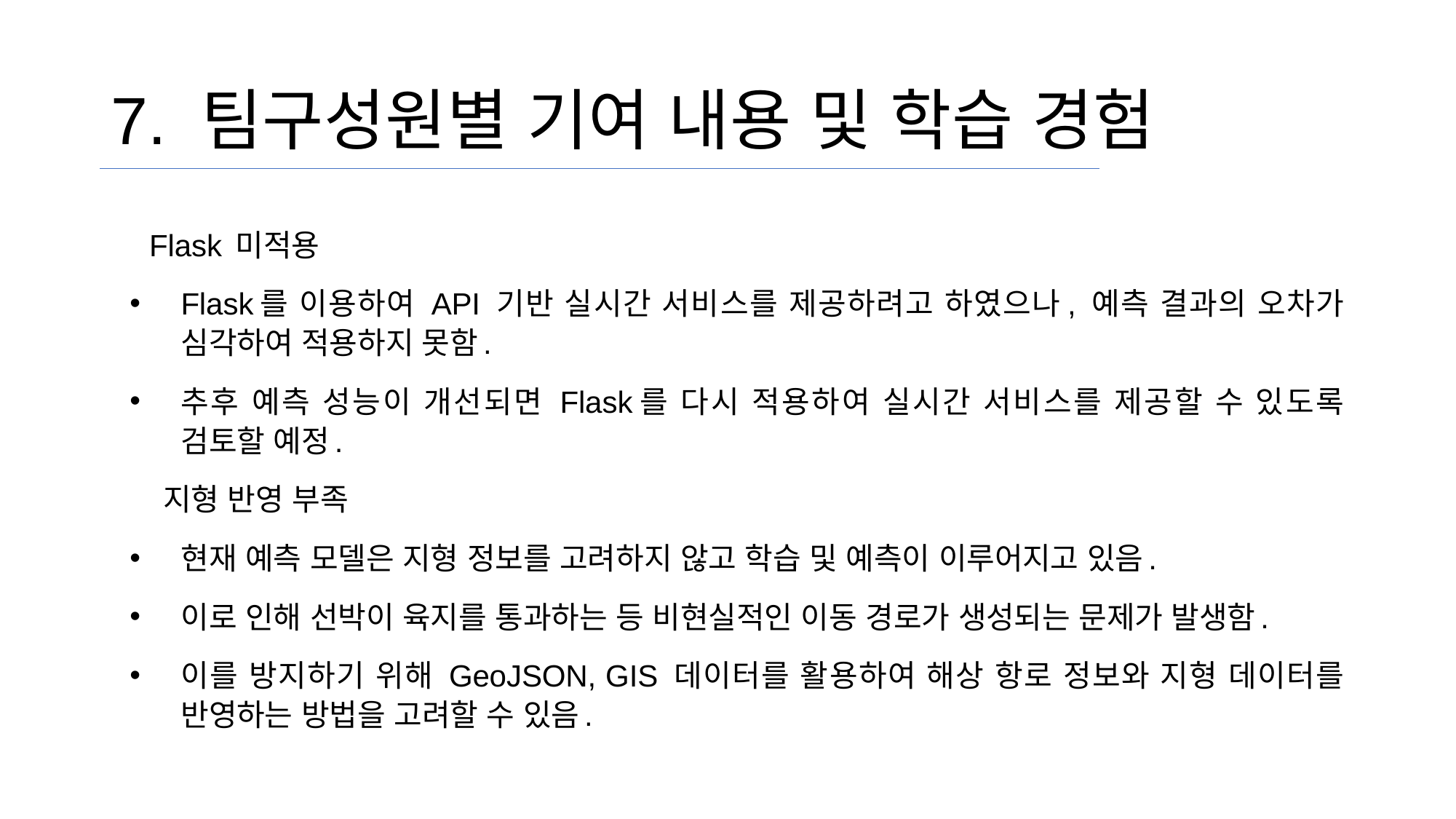

# 7. 팀구성원별 기여 내용 및 학습 경험
Flask 미적용
Flask를 이용하여 API 기반 실시간 서비스를 제공하려고 하였으나, 예측 결과의 오차가 심각하여 적용하지 못함.
추후 예측 성능이 개선되면 Flask를 다시 적용하여 실시간 서비스를 제공할 수 있도록 검토할 예정.
 지형 반영 부족
현재 예측 모델은 지형 정보를 고려하지 않고 학습 및 예측이 이루어지고 있음.
이로 인해 선박이 육지를 통과하는 등 비현실적인 이동 경로가 생성되는 문제가 발생함.
이를 방지하기 위해 GeoJSON, GIS 데이터를 활용하여 해상 항로 정보와 지형 데이터를 반영하는 방법을 고려할 수 있음.